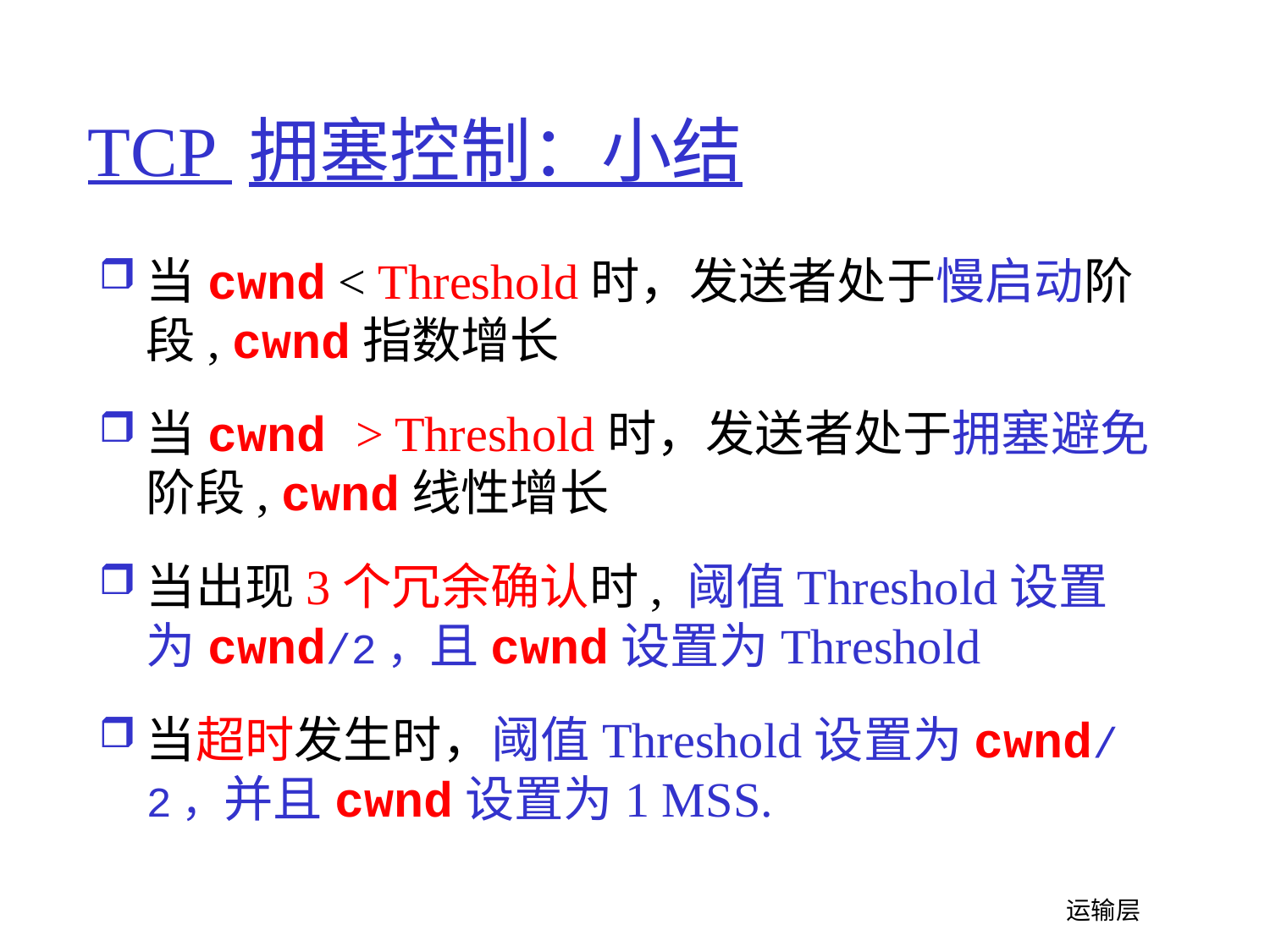

# TCP 拥塞控制：小结
当cwnd < Threshold时，发送者处于慢启动阶段, cwnd指数增长
当cwnd > Threshold时，发送者处于拥塞避免阶段, cwnd线性增长
当出现3个冗余确认时, 阈值Threshold设置为cwnd/2，且cwnd设置为Threshold
当超时发生时，阈值Threshold设置为cwnd/2，并且cwnd设置为1 MSS.
 运输层
116